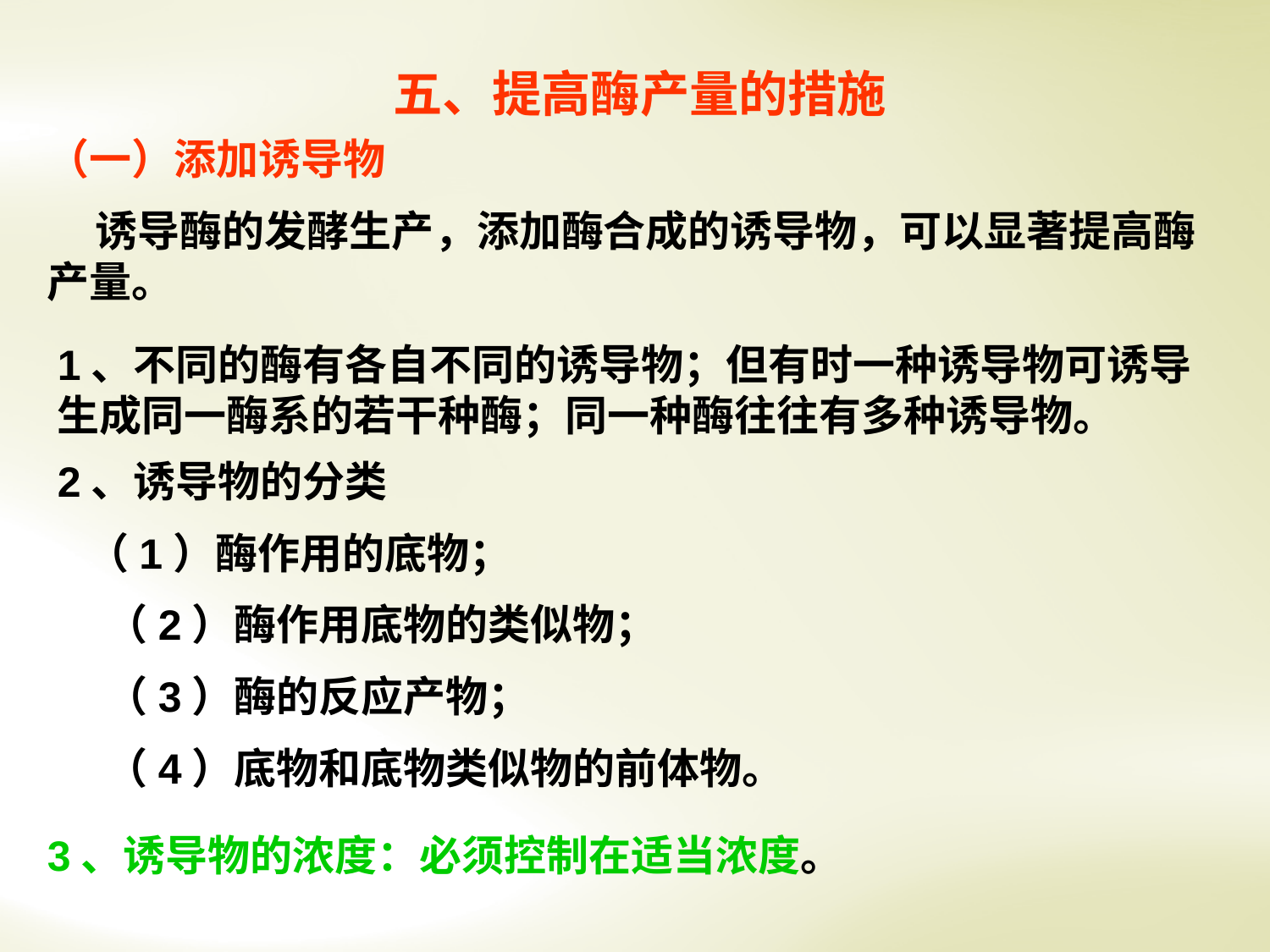

五、提高酶产量的措施
（一）添加诱导物
    诱导酶的发酵生产，添加酶合成的诱导物，可以显著提高酶产量。
1、不同的酶有各自不同的诱导物；但有时一种诱导物可诱导生成同一酶系的若干种酶；同一种酶往往有多种诱导物。
2、诱导物的分类
  （1）酶作用的底物；
    （2）酶作用底物的类似物；
    （3）酶的反应产物；
    （4）底物和底物类似物的前体物。
3、诱导物的浓度：必须控制在适当浓度。